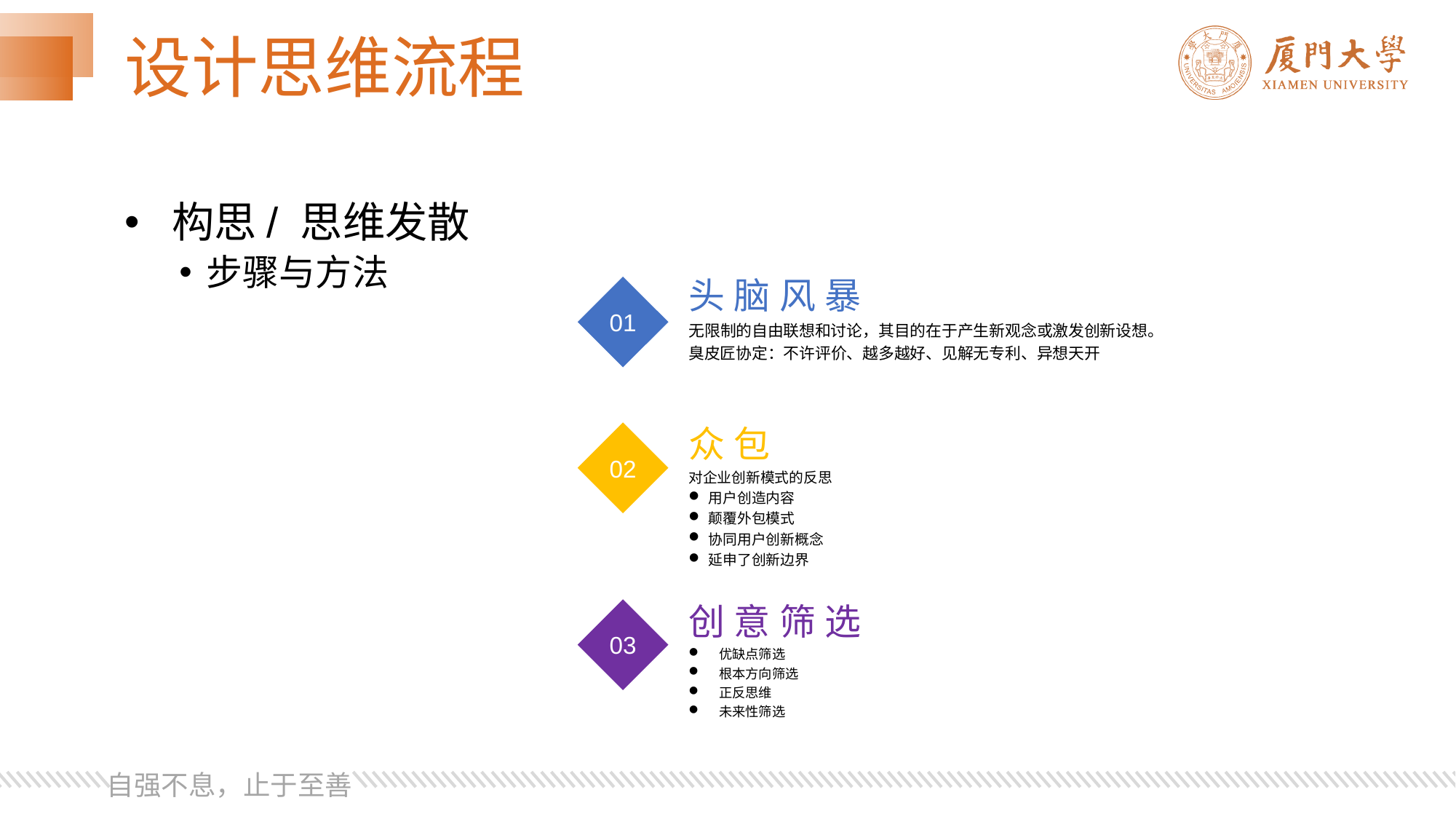

# 设计思维流程
 构思/ 思维发散
步骤与方法

头脑风暴
无限制的自由联想和讨论，其目的在于产生新观念或激发创新设想。
臭皮匠协定：不许评价、越多越好、见解无专利、异想天开
01
众包
对企业创新模式的反思
用户创造内容
颠覆外包模式
协同用户创新概念
延申了创新边界
02

创意筛选
优缺点筛选
根本方向筛选
正反思维
未来性筛选
03